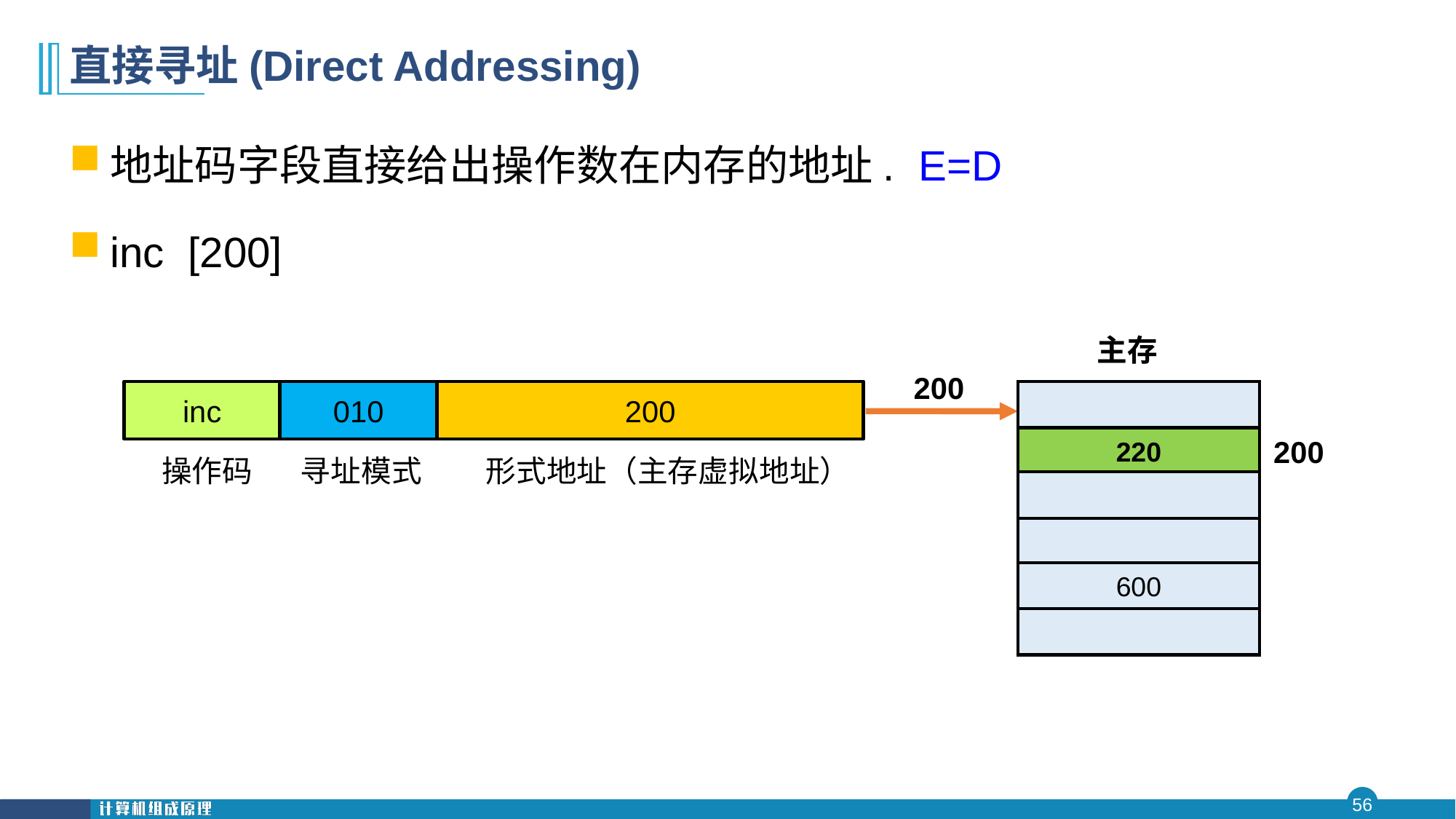

# 直接寻址(Direct Addressing)
地址码字段直接给出操作数在内存的地址.  E=D
inc  [200]
主存

200
220

600

200

inc
010
200
操作码
寻址模式
形式地址（主存虚拟地址）